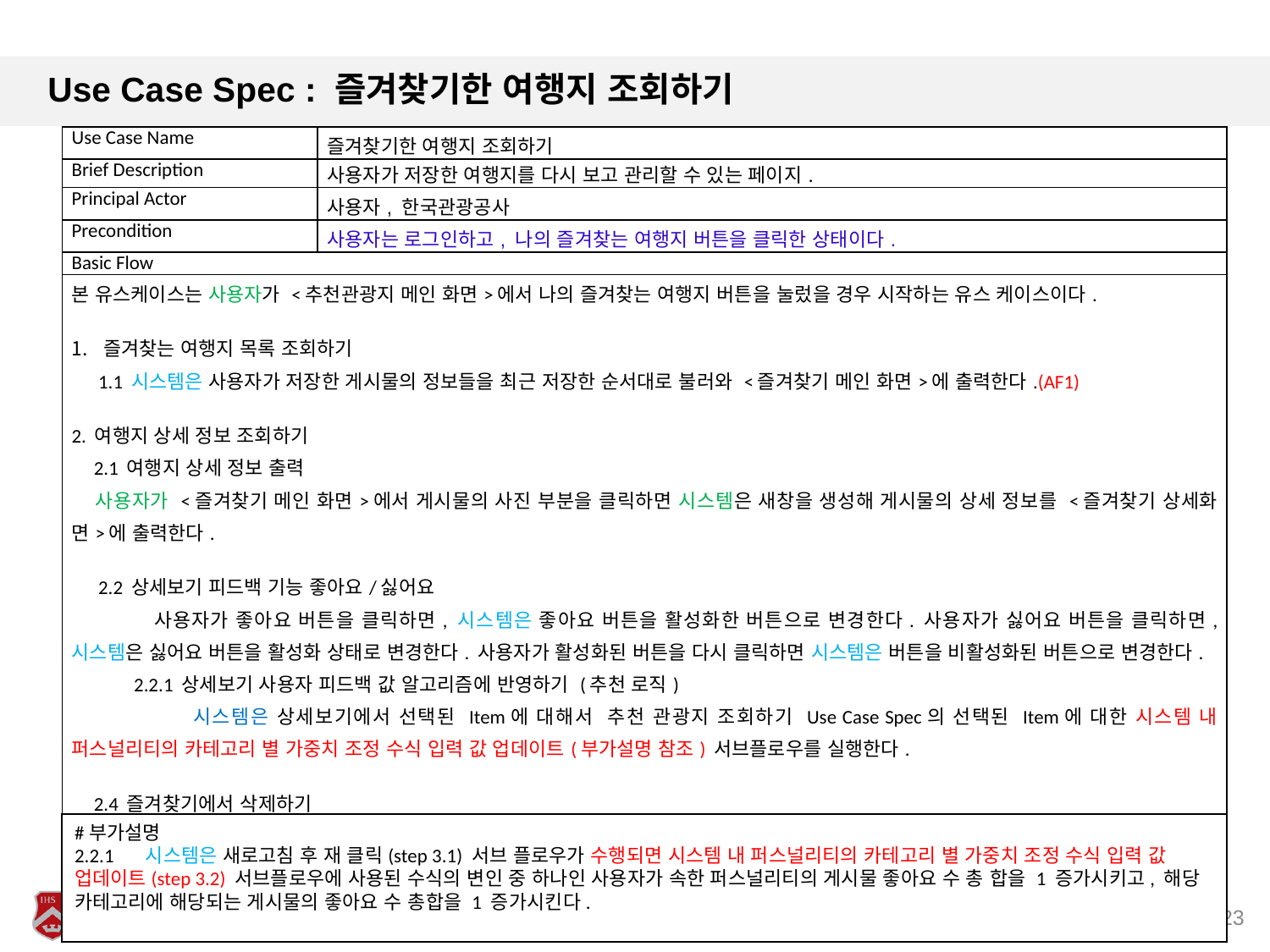

# Use Case Spec : 즐겨찾기한 여행지 조회하기
| Use Case Name | 즐겨찾기한 여행지 조회하기 |
| --- | --- |
| Brief Description | 사용자가 저장한 여행지를 다시 보고 관리할 수 있는 페이지. |
| Principal Actor | 사용자, 한국관광공사 |
| Precondition | 사용자는 로그인하고, 나의 즐겨찾는 여행지 버튼을 클릭한 상태이다. |
| Basic Flow |  |
| 본 유스케이스는 사용자가 <추천관광지 메인 화면>에서 나의 즐겨찾는 여행지 버튼을 눌렀을 경우 시작하는 유스 케이스이다. 즐겨찾는 여행지 목록 조회하기 1.1 시스템은 사용자가 저장한 게시물의 정보들을 최근 저장한 순서대로 불러와 <즐겨찾기 메인 화면>에 출력한다.(AF1) 2. 여행지 상세 정보 조회하기 2.1 여행지 상세 정보 출력 사용자가 <즐겨찾기 메인 화면>에서 게시물의 사진 부분을 클릭하면 시스템은 새창을 생성해 게시물의 상세 정보를 <즐겨찾기 상세화면>에 출력한다. 2.2 상세보기 피드백 기능 좋아요/싫어요 사용자가 좋아요 버튼을 클릭하면, 시스템은 좋아요 버튼을 활성화한 버튼으로 변경한다. 사용자가 싫어요 버튼을 클릭하면, 시스템은 싫어요 버튼을 활성화 상태로 변경한다. 사용자가 활성화된 버튼을 다시 클릭하면 시스템은 버튼을 비활성화된 버튼으로 변경한다. 2.2.1 상세보기 사용자 피드백 값 알고리즘에 반영하기 (추천 로직) 시스템은 상세보기에서 선택된 Item에 대해서 추천 관광지 조회하기 Use Case Spec의 선택된 Item에 대한 시스템 내 퍼스널리티의 카테고리 별 가중치 조정 수식 입력 값 업데이트(부가설명 참조) 서브플로우를 실행한다. 2.4 즐겨찾기에서 삭제하기 사용자가 이미 활성화된(이미 즐겨찾기된 관광지 게시물이므로) 즐겨찾기 버튼을 클릭하면 시스템은 즐겨찾기 버튼을 비활성화하고 게시물 정보를 삭제한다. (AF2 ) |  |
#부가설명
2.2.1      시스템은 새로고침 후 재 클릭(step 3.1) 서브 플로우가 수행되면 시스템 내 퍼스널리티의 카테고리 별 가중치 조정 수식 입력 값 업데이트(step 3.2) 서브플로우에 사용된 수식의 변인 중 하나인 사용자가 속한 퍼스널리티의 게시물 좋아요 수 총 합을 1 증가시키고, 해당 카테고리에 해당되는 게시물의 좋아요 수 총합을 1 증가시킨다.

23